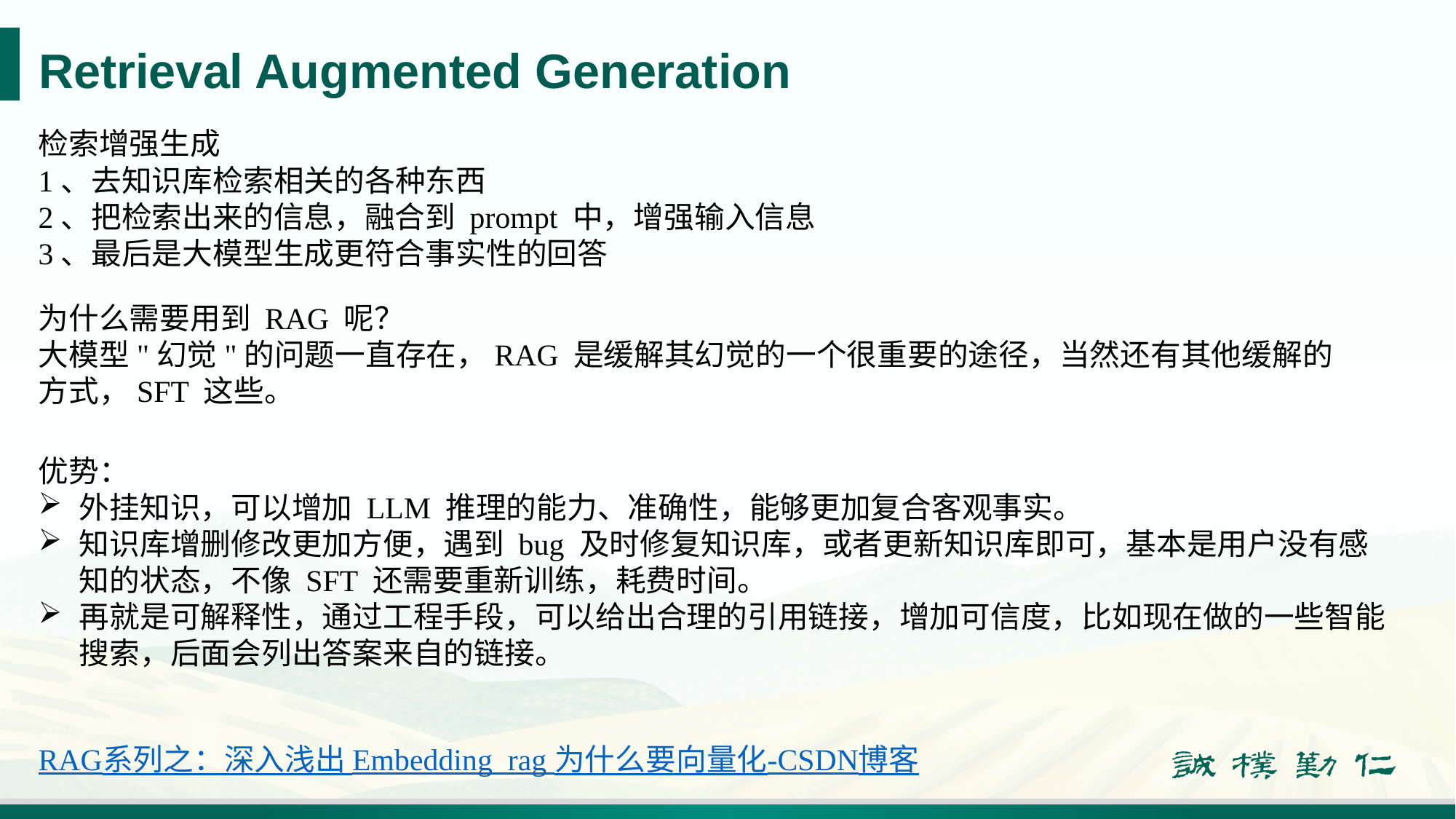

# Retrieval Augmented Generation
检索增强生成
1、去知识库检索相关的各种东西
2、把检索出来的信息，融合到 prompt 中，增强输入信息
3、最后是大模型生成更符合事实性的回答
为什么需要用到 RAG 呢？
大模型"幻觉"的问题一直存在，RAG 是缓解其幻觉的一个很重要的途径，当然还有其他缓解的方式，SFT 这些。
优势：
外挂知识，可以增加 LLM 推理的能力、准确性，能够更加复合客观事实。
知识库增删修改更加方便，遇到 bug 及时修复知识库，或者更新知识库即可，基本是用户没有感知的状态，不像 SFT 还需要重新训练，耗费时间。
再就是可解释性，通过工程手段，可以给出合理的引用链接，增加可信度，比如现在做的一些智能搜索，后面会列出答案来自的链接。
RAG系列之：深入浅出 Embedding_rag 为什么要向量化-CSDN博客